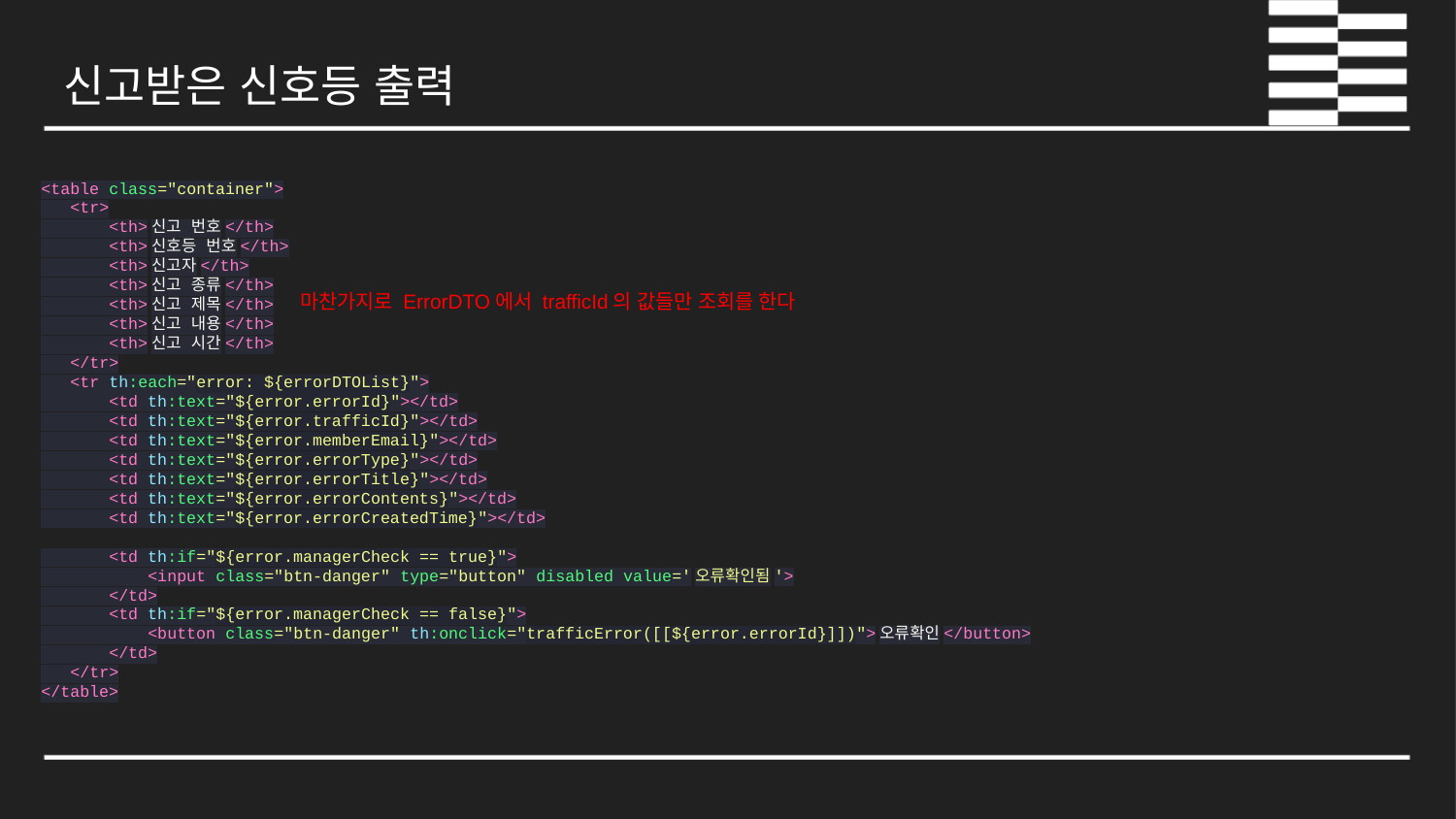

신고받은 신호등 출력
<table class="container">
   <tr>
       <th>신고 번호</th>
       <th>신호등 번호</th>
       <th>신고자</th>
       <th>신고 종류</th>
       <th>신고 제목</th>
       <th>신고 내용</th>
       <th>신고 시간</th>
   </tr>
   <tr th:each="error: ${errorDTOList}">
       <td th:text="${error.errorId}"></td>
       <td th:text="${error.trafficId}"></td>
       <td th:text="${error.memberEmail}"></td>
       <td th:text="${error.errorType}"></td>
       <td th:text="${error.errorTitle}"></td>
       <td th:text="${error.errorContents}"></td>
       <td th:text="${error.errorCreatedTime}"></td>

       <td th:if="${error.managerCheck == true}">
           <input class="btn-danger" type="button" disabled value='오류확인됨'>
       </td>
       <td th:if="${error.managerCheck == false}">
           <button class="btn-danger" th:onclick="trafficError([[${error.errorId}]])">오류확인</button>
       </td>
   </tr>
</table>
마찬가지로 ErrorDTO에서 trafficId의 값들만 조회를 한다